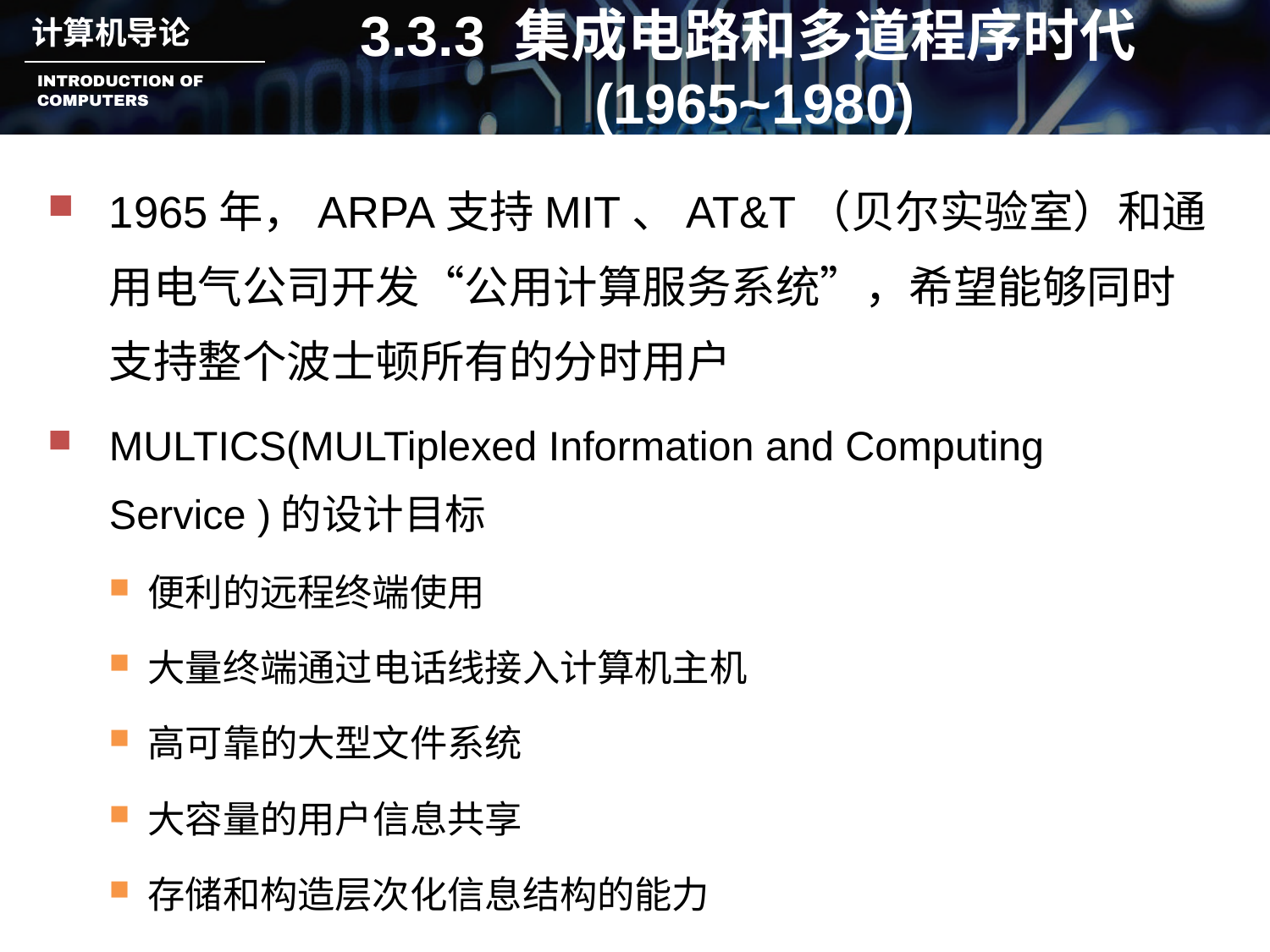

# 3.3.3 集成电路和多道程序时代(1965~1980)
1965年，ARPA支持MIT、AT&T（贝尔实验室）和通用电气公司开发“公用计算服务系统”，希望能够同时支持整个波士顿所有的分时用户
MULTICS(MULTiplexed Information and Computing Service )的设计目标
便利的远程终端使用
大量终端通过电话线接入计算机主机
高可靠的大型文件系统
大容量的用户信息共享
存储和构造层次化信息结构的能力